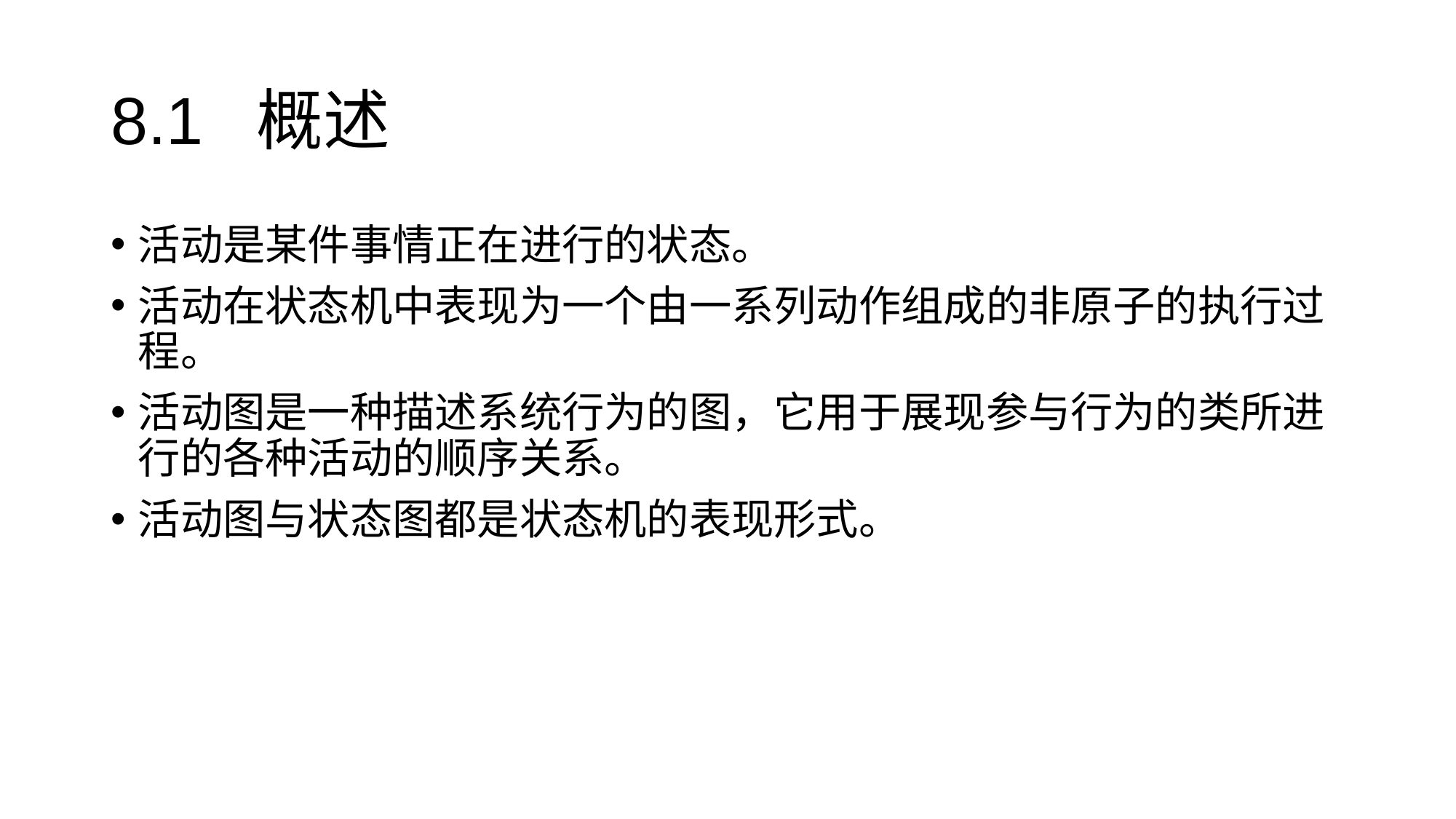

# 8.1  概述
活动是某件事情正在进行的状态。
活动在状态机中表现为一个由一系列动作组成的非原子的执行过程。
活动图是一种描述系统行为的图，它用于展现参与行为的类所进行的各种活动的顺序关系。
活动图与状态图都是状态机的表现形式。